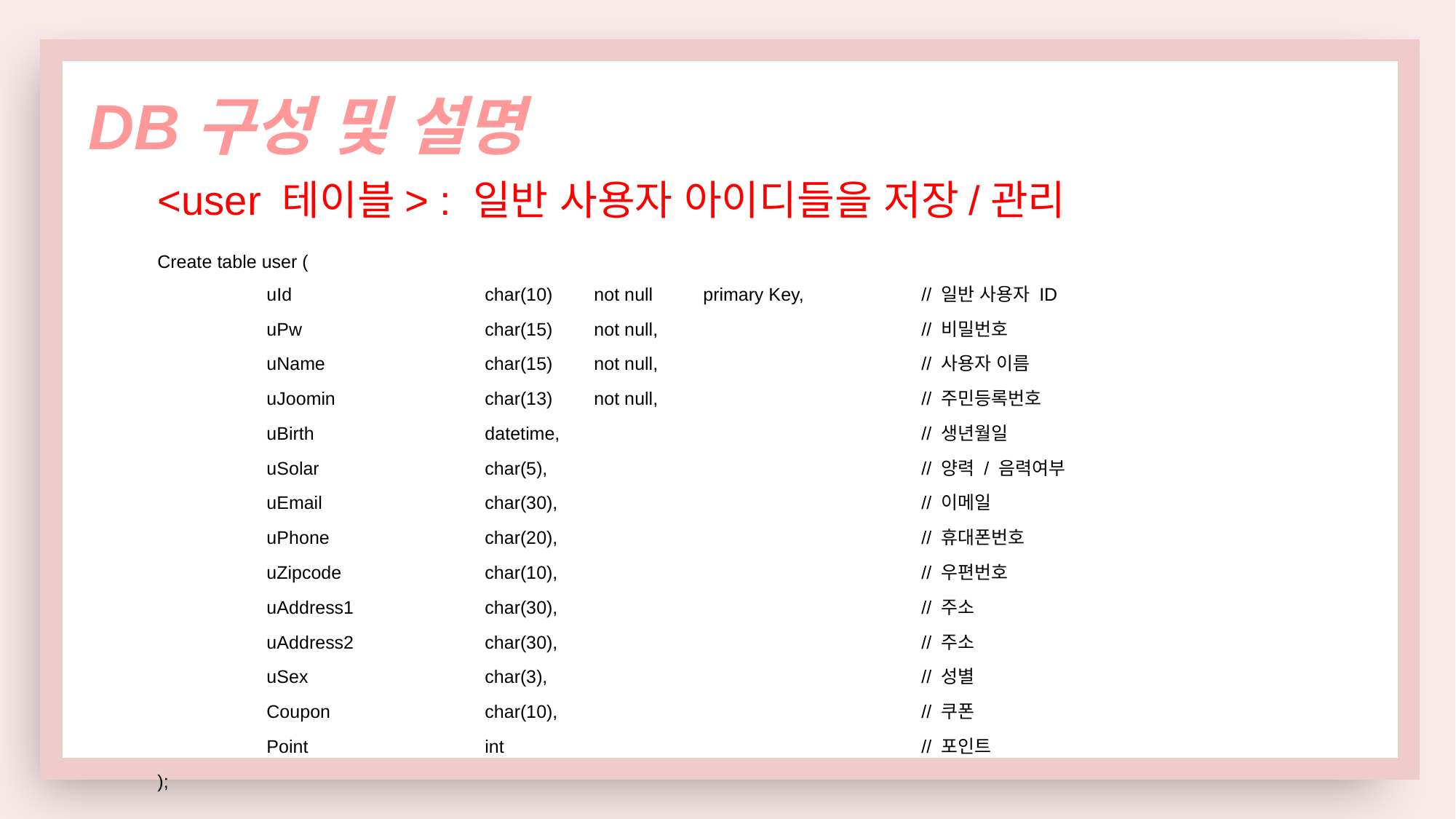

DB구성 및 설명
<user 테이블> : 일반 사용자 아이디들을 저장/관리

Create table user (
	uId		char(10)	not null	primary Key,		// 일반 사용자 ID
	uPw		char(15)	not null,			// 비밀번호
	uName		char(15)	not null,			// 사용자 이름
	uJoomin		char(13)	not null,			// 주민등록번호
	uBirth		datetime,				// 생년월일
	uSolar		char(5),				// 양력 / 음력여부
	uEmail		char(30),				// 이메일
	uPhone		char(20),				// 휴대폰번호
	uZipcode		char(10),				// 우편번호
	uAddress1		char(30),				// 주소
	uAddress2		char(30),				// 주소
	uSex		char(3),				// 성별
	Coupon		char(10),				// 쿠폰
	Point		int				// 포인트
);